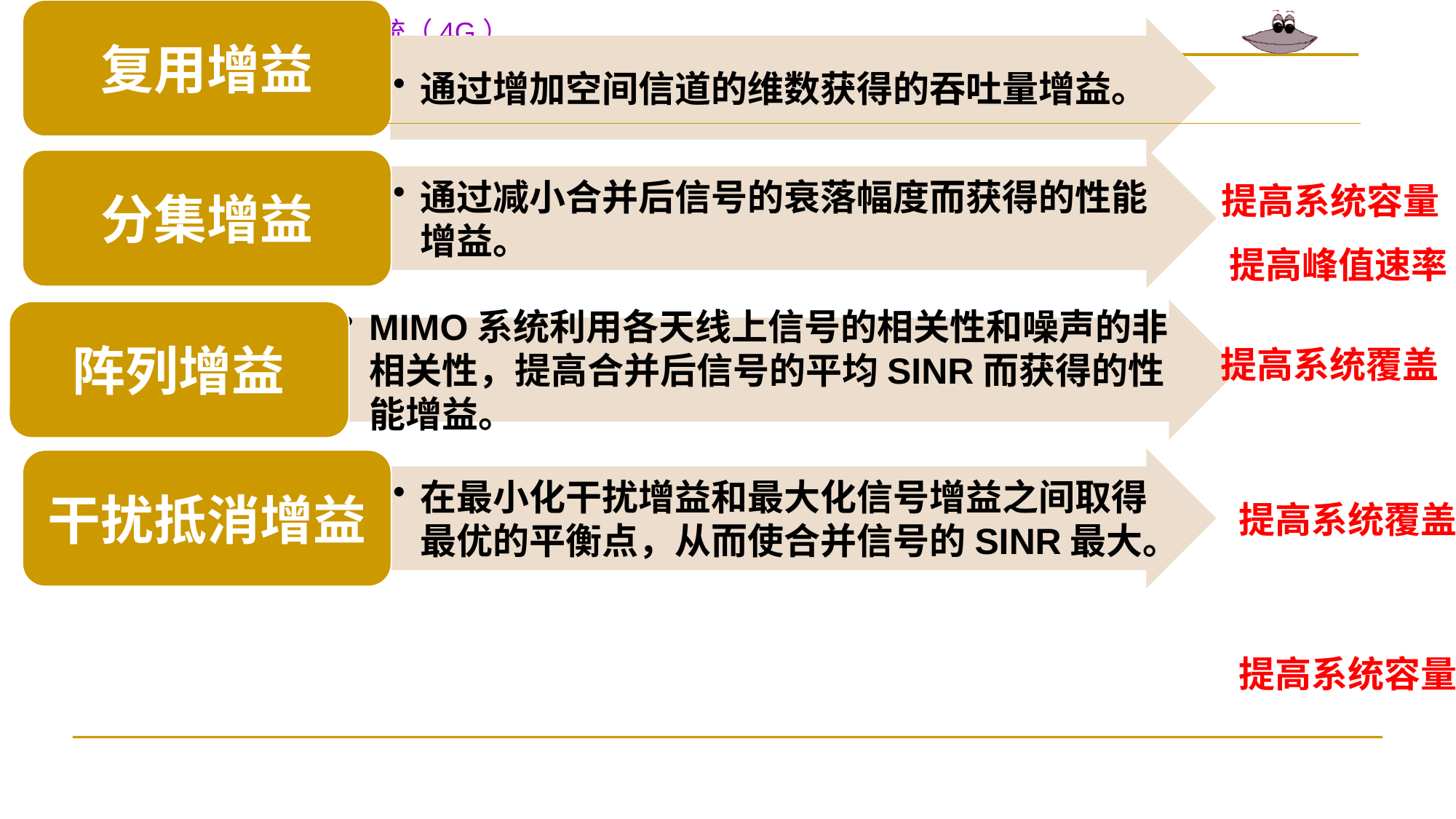

# MIMO的增益
通过增加空间信道的维数获得的吞吐量增益。
复用增益
通过减小合并后信号的衰落幅度而获得的性能增益。
分集增益
MIMO系统利用各天线上信号的相关性和噪声的非相关性，提高合并后信号的平均SINR而获得的性能增益。
阵列增益
在最小化干扰增益和最大化信号增益之间取得最优的平衡点，从而使合并信号的SINR最大。
干扰抵消增益
提高系统容量
提高峰值速率
提高系统覆盖
提高系统覆盖
提高系统容量